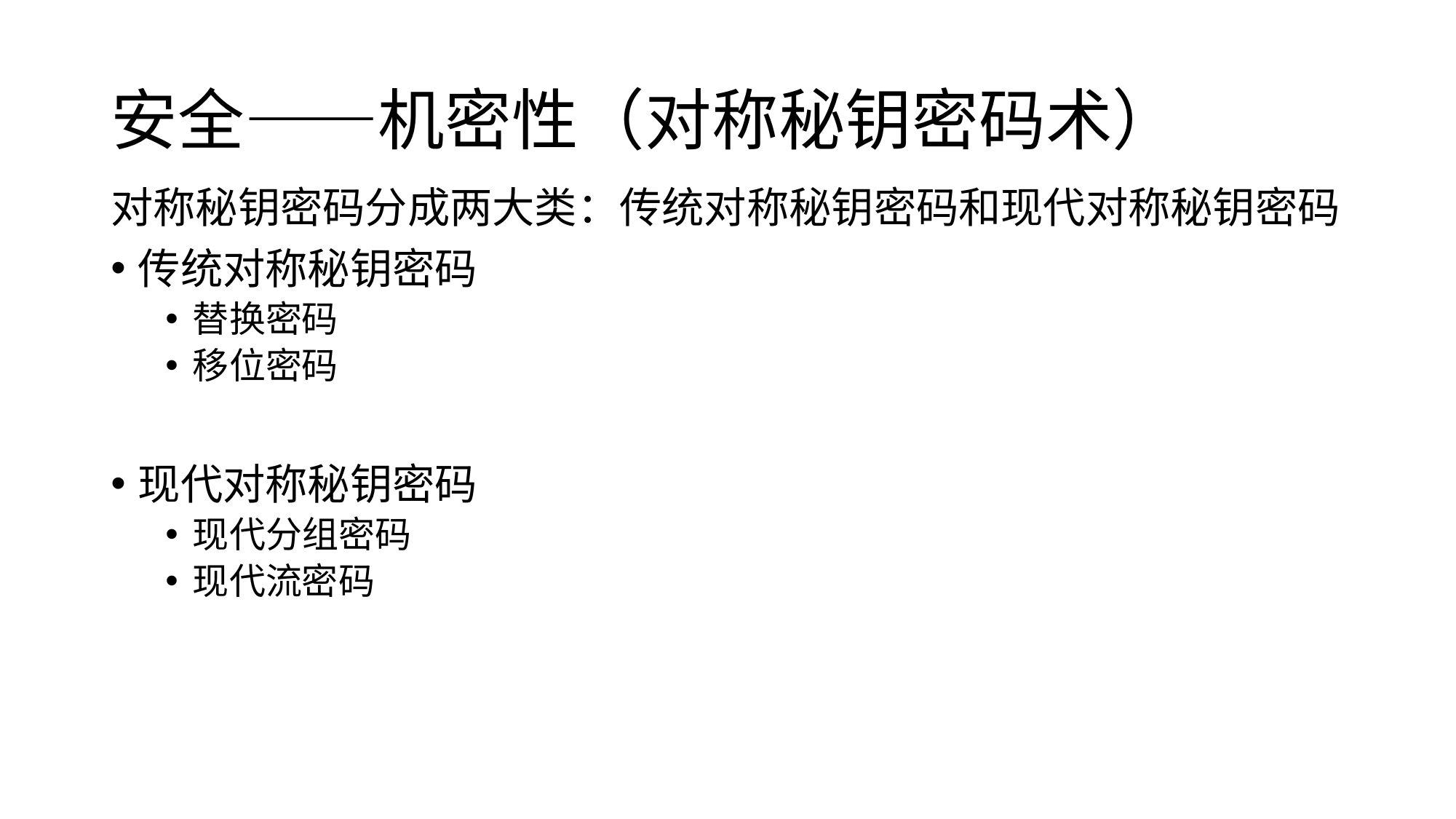

# 安全——机密性（对称秘钥密码术）
对称秘钥密码分成两大类：传统对称秘钥密码和现代对称秘钥密码
传统对称秘钥密码
替换密码
移位密码

现代对称秘钥密码
现代分组密码
现代流密码